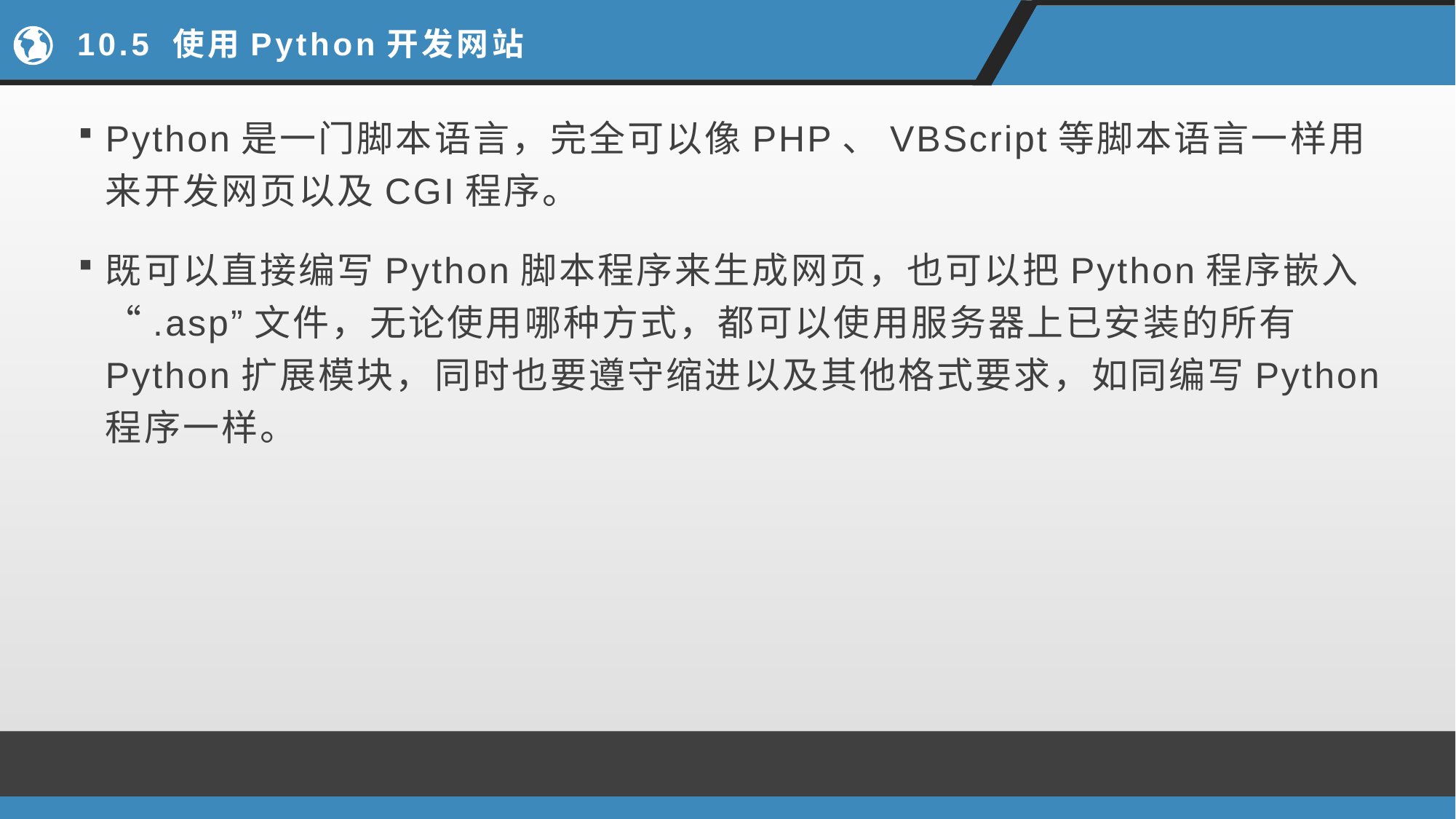

# 10.5 使用Python开发网站

Python是一门脚本语言，完全可以像PHP、VBScript等脚本语言一样用来开发网页以及CGI程序。
既可以直接编写Python脚本程序来生成网页，也可以把Python程序嵌入“.asp”文件，无论使用哪种方式，都可以使用服务器上已安装的所有Python扩展模块，同时也要遵守缩进以及其他格式要求，如同编写Python程序一样。